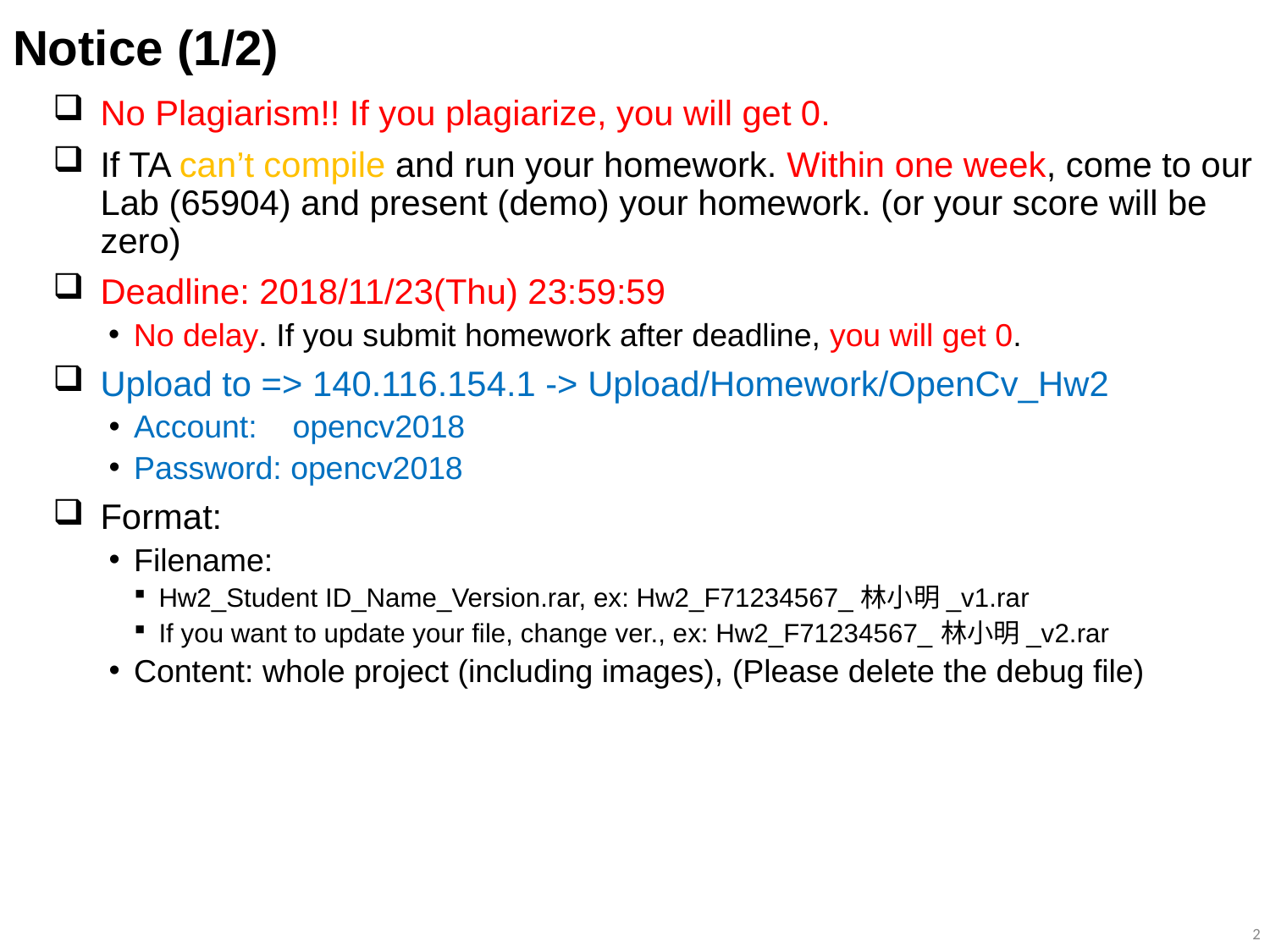

# Notice (1/2)
No Plagiarism!! If you plagiarize, you will get 0.
If TA can’t compile and run your homework. Within one week, come to our Lab (65904) and present (demo) your homework. (or your score will be zero)
Deadline: 2018/11/23(Thu) 23:59:59
No delay. If you submit homework after deadline, you will get 0.
Upload to => 140.116.154.1 -> Upload/Homework/OpenCv_Hw2
Account:    opencv2018
Password: opencv2018
Format:
Filename:
Hw2_Student ID_Name_Version.rar, ex: Hw2_F71234567_林小明_v1.rar
If you want to update your file, change ver., ex: Hw2_F71234567_林小明_v2.rar
Content: whole project (including images), (Please delete the debug file)
2